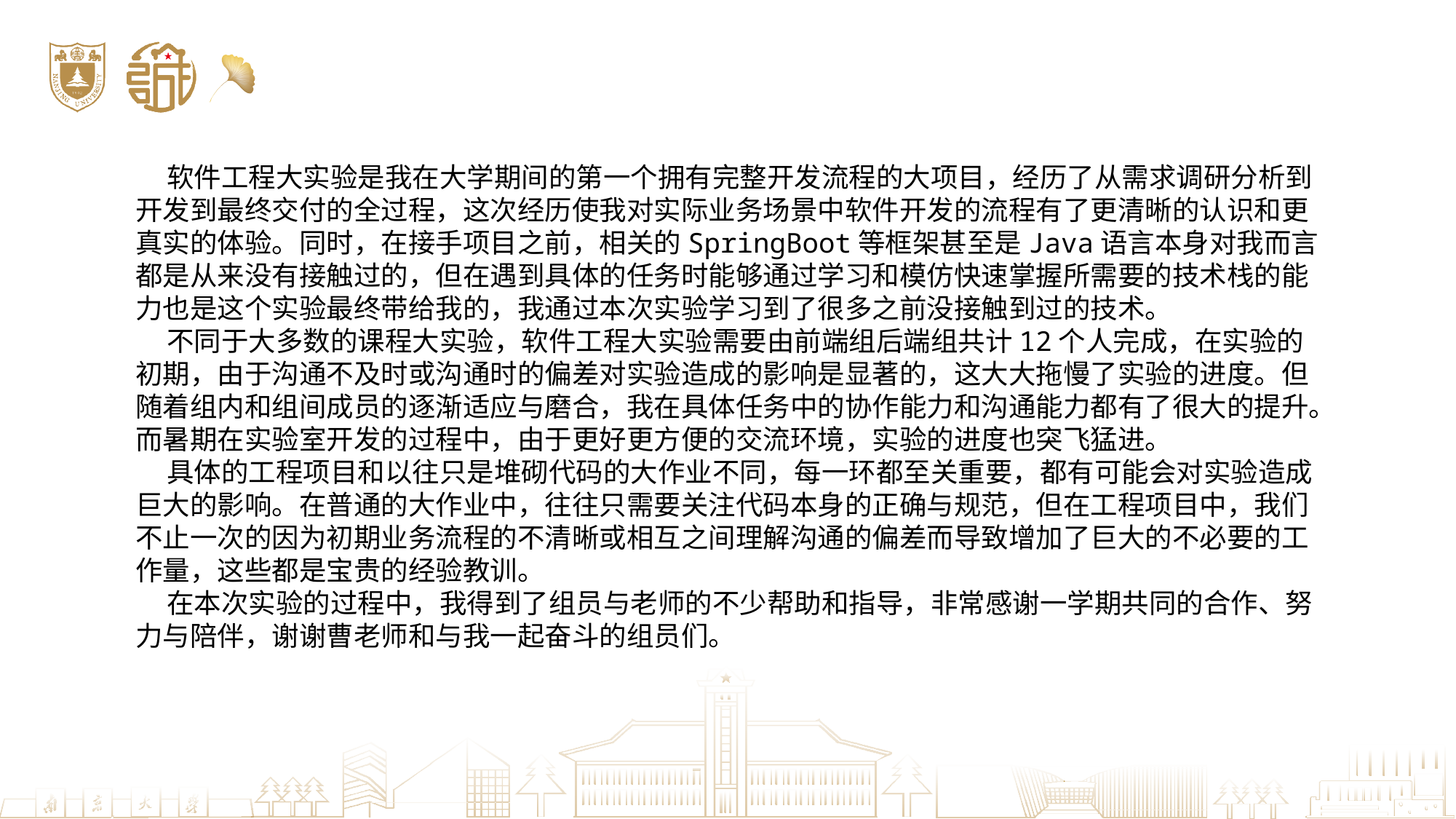

软件工程大实验是我在大学期间的第一个拥有完整开发流程的大项目，经历了从需求调研分析到开发到最终交付的全过程，这次经历使我对实际业务场景中软件开发的流程有了更清晰的认识和更真实的体验。同时，在接手项目之前，相关的SpringBoot等框架甚至是Java语言本身对我而言都是从来没有接触过的，但在遇到具体的任务时能够通过学习和模仿快速掌握所需要的技术栈的能力也是这个实验最终带给我的，我通过本次实验学习到了很多之前没接触到过的技术。
    不同于大多数的课程大实验，软件工程大实验需要由前端组后端组共计12个人完成，在实验的初期，由于沟通不及时或沟通时的偏差对实验造成的影响是显著的，这大大拖慢了实验的进度。但随着组内和组间成员的逐渐适应与磨合，我在具体任务中的协作能力和沟通能力都有了很大的提升。而暑期在实验室开发的过程中，由于更好更方便的交流环境，实验的进度也突飞猛进。
    具体的工程项目和以往只是堆砌代码的大作业不同，每一环都至关重要，都有可能会对实验造成巨大的影响。在普通的大作业中，往往只需要关注代码本身的正确与规范，但在工程项目中，我们不止一次的因为初期业务流程的不清晰或相互之间理解沟通的偏差而导致增加了巨大的不必要的工作量，这些都是宝贵的经验教训。
    在本次实验的过程中，我得到了组员与老师的不少帮助和指导，非常感谢一学期共同的合作、努力与陪伴，谢谢曹老师和与我一起奋斗的组员们。